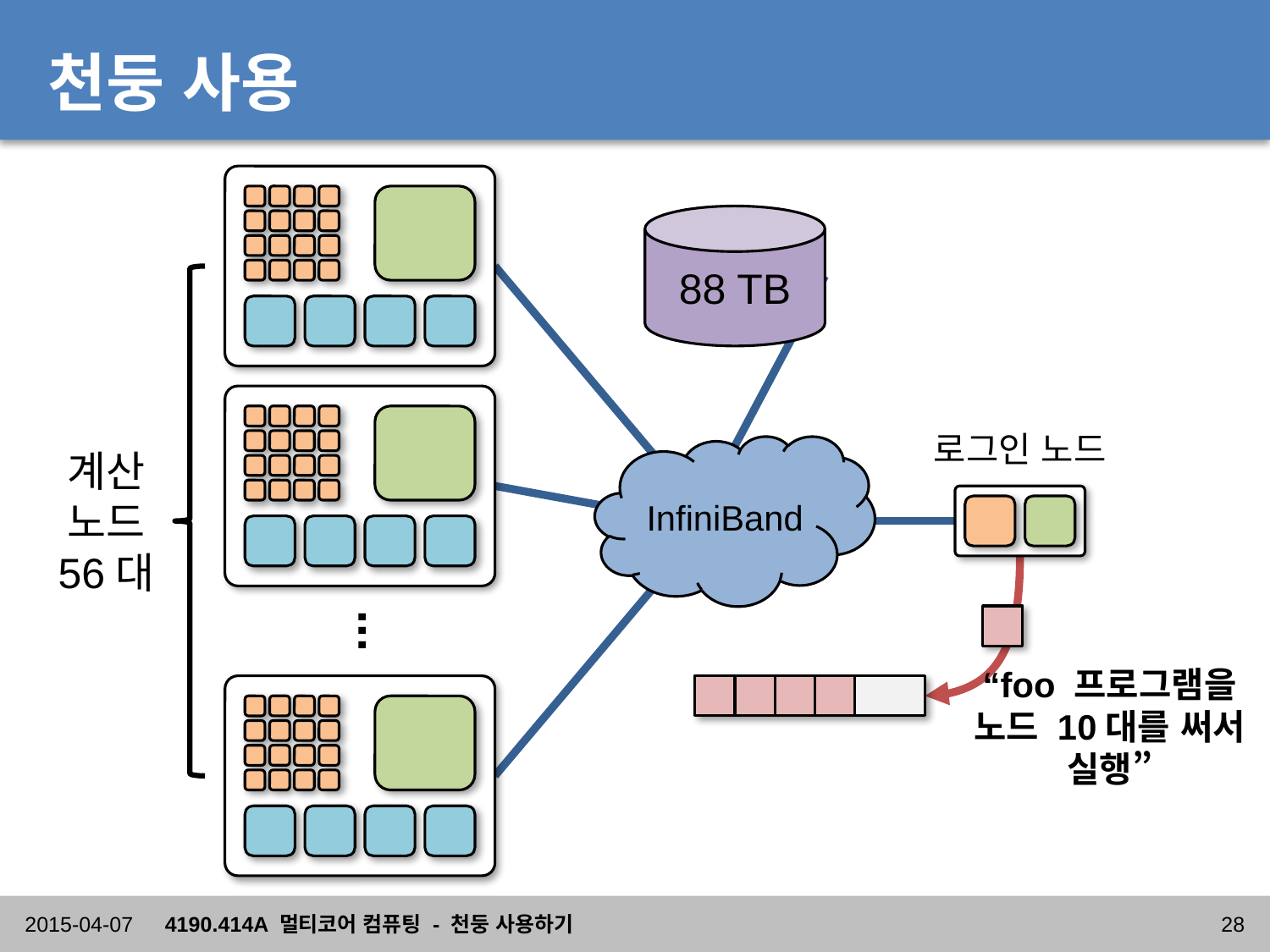

# 천둥 사용

88 TB

로그인 노드

InfiniBand
계산
노드
56대

...

“foo 프로그램을
노드 10대를 써서
실행”

2015-04-07
4190.414A 멀티코어 컴퓨팅 - 천둥 사용하기
28